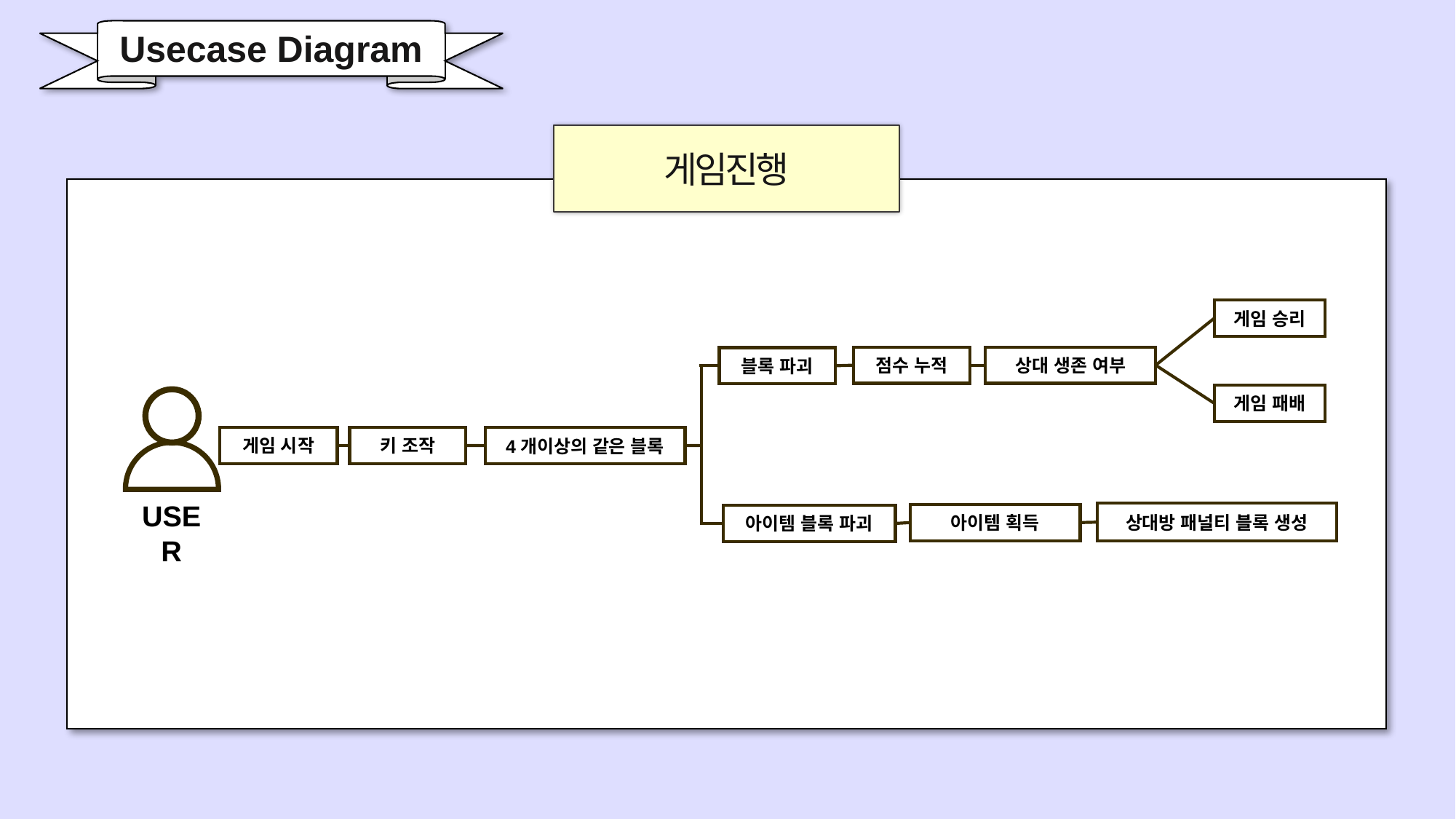

Usecase Diagram

게임진행

게임 승리
점수 누적
상대 생존 여부
블록 파괴
게임 패배

USER
키 조작
게임 시작
4개이상의 같은 블록
상대방 패널티 블록 생성
아이템 획득
아이템 블록 파괴